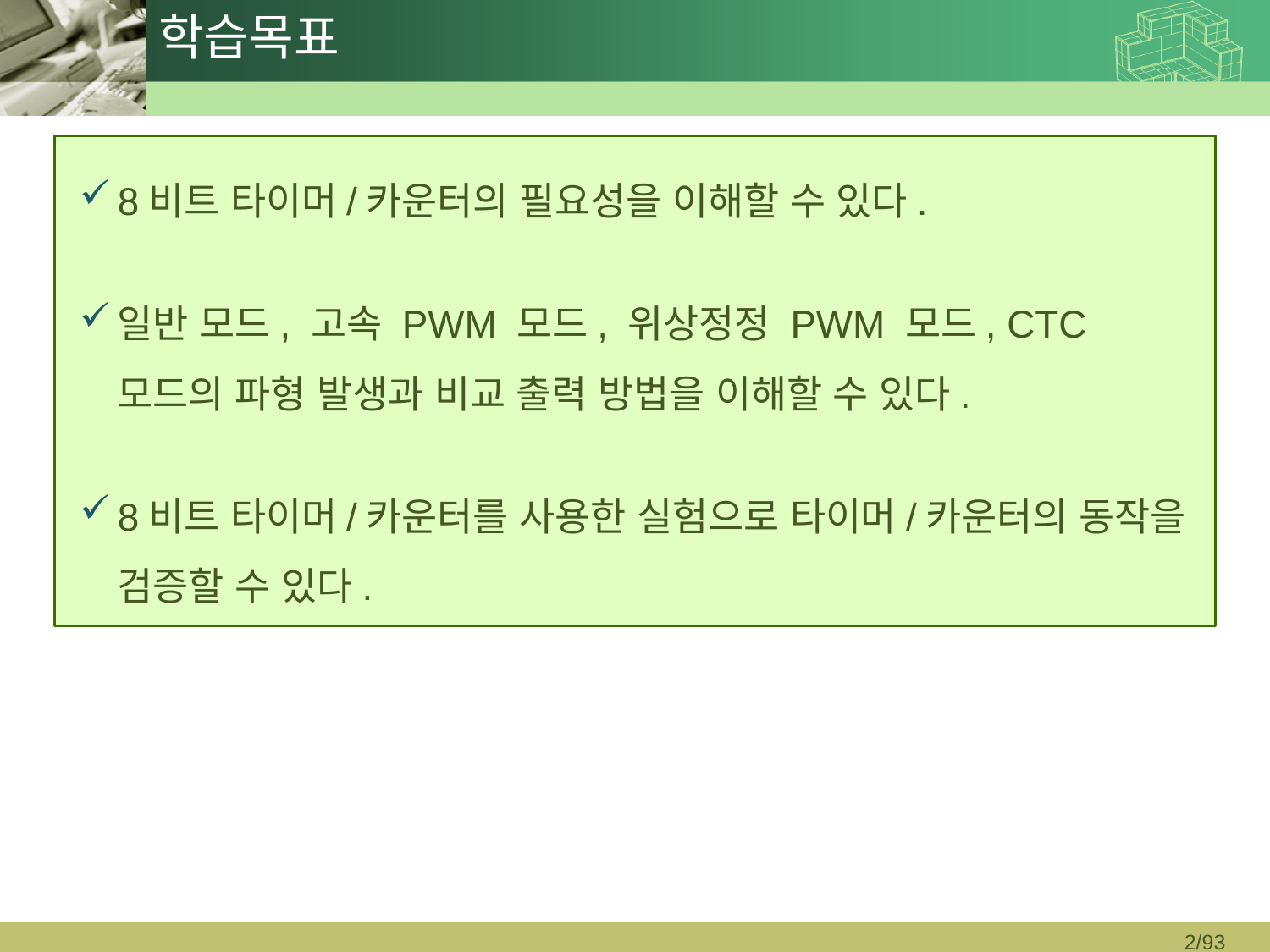

# 학습목표
8비트 타이머/카운터의 필요성을 이해할 수 있다.
일반 모드, 고속 PWM 모드, 위상정정 PWM 모드, CTC 모드의 파형 발생과 비교 출력 방법을 이해할 수 있다.
8비트 타이머/카운터를 사용한 실험으로 타이머/카운터의 동작을 검증할 수 있다.